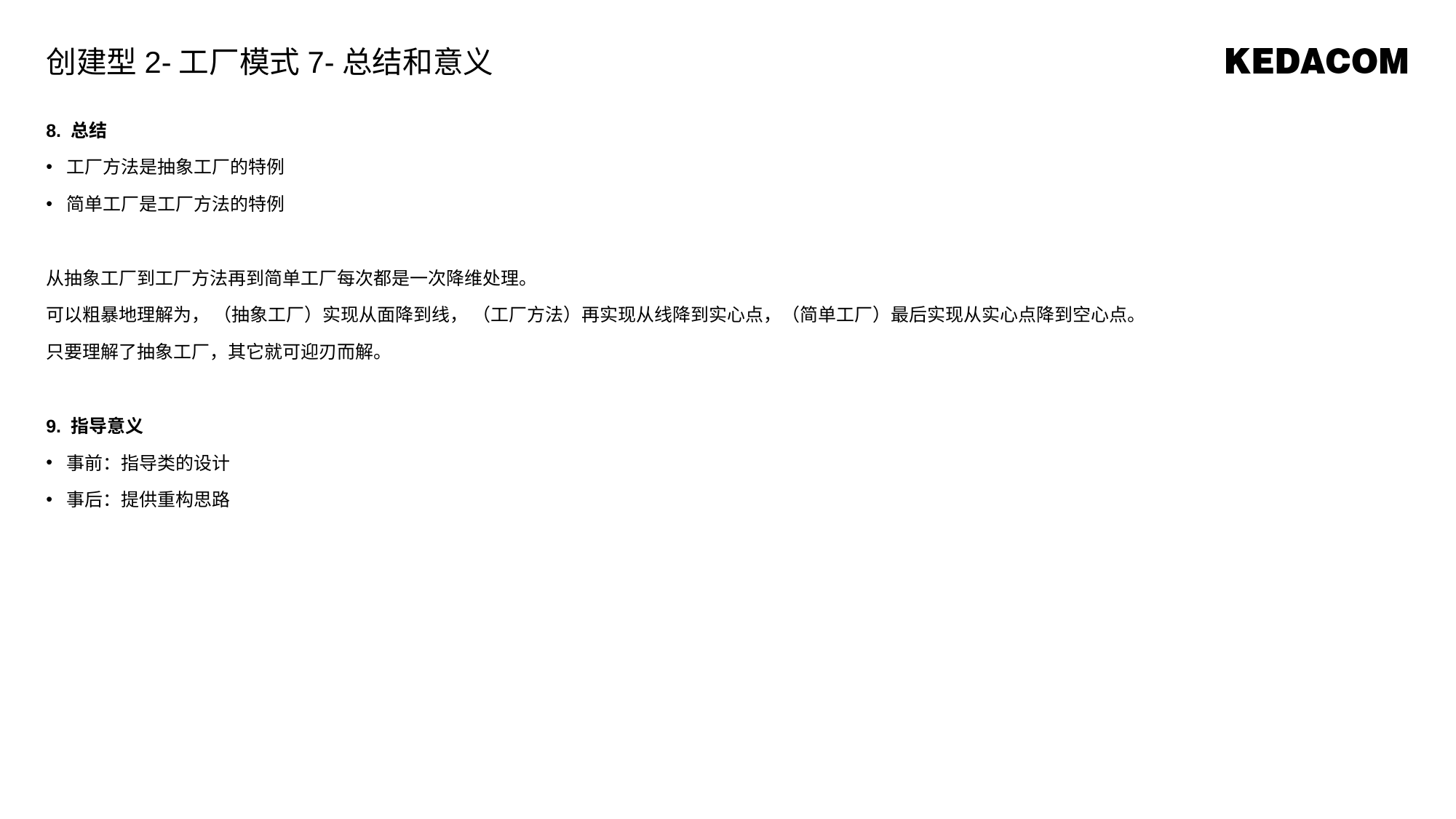

创建型2-工厂模式7-总结和意义
8. 总结
工厂方法是抽象工厂的特例
简单工厂是工厂方法的特例

从抽象工厂到工厂方法再到简单工厂每次都是一次降维处理。
可以粗暴地理解为， （抽象工厂）实现从面降到线， （工厂方法）再实现从线降到实心点，（简单工厂）最后实现从实心点降到空心点。
只要理解了抽象工厂，其它就可迎刃而解。

9. 指导意义
事前：指导类的设计
事后：提供重构思路